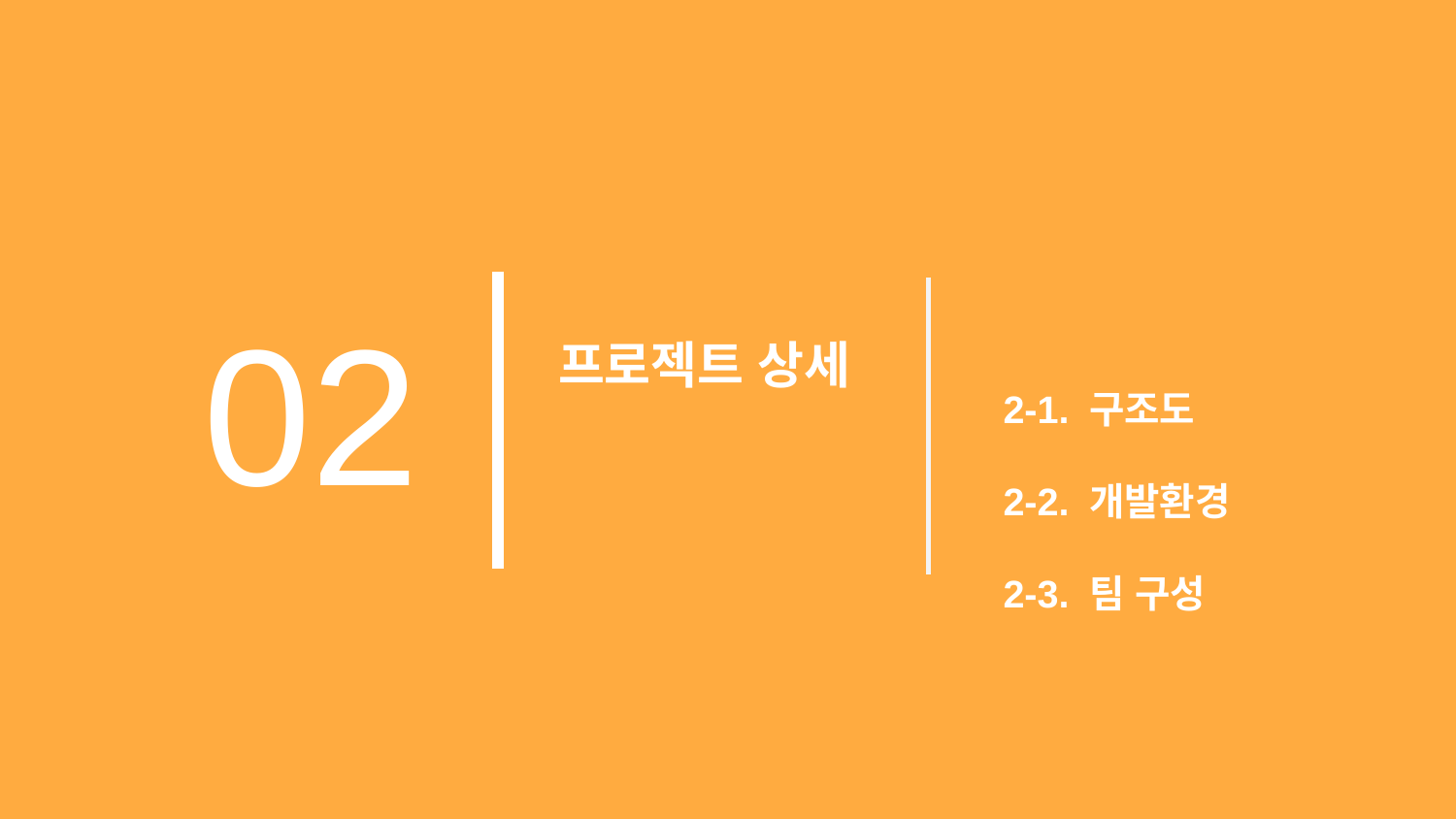

02
프로젝트 상세
2-1. 구조도
2-2. 개발환경
2-3. 팀 구성